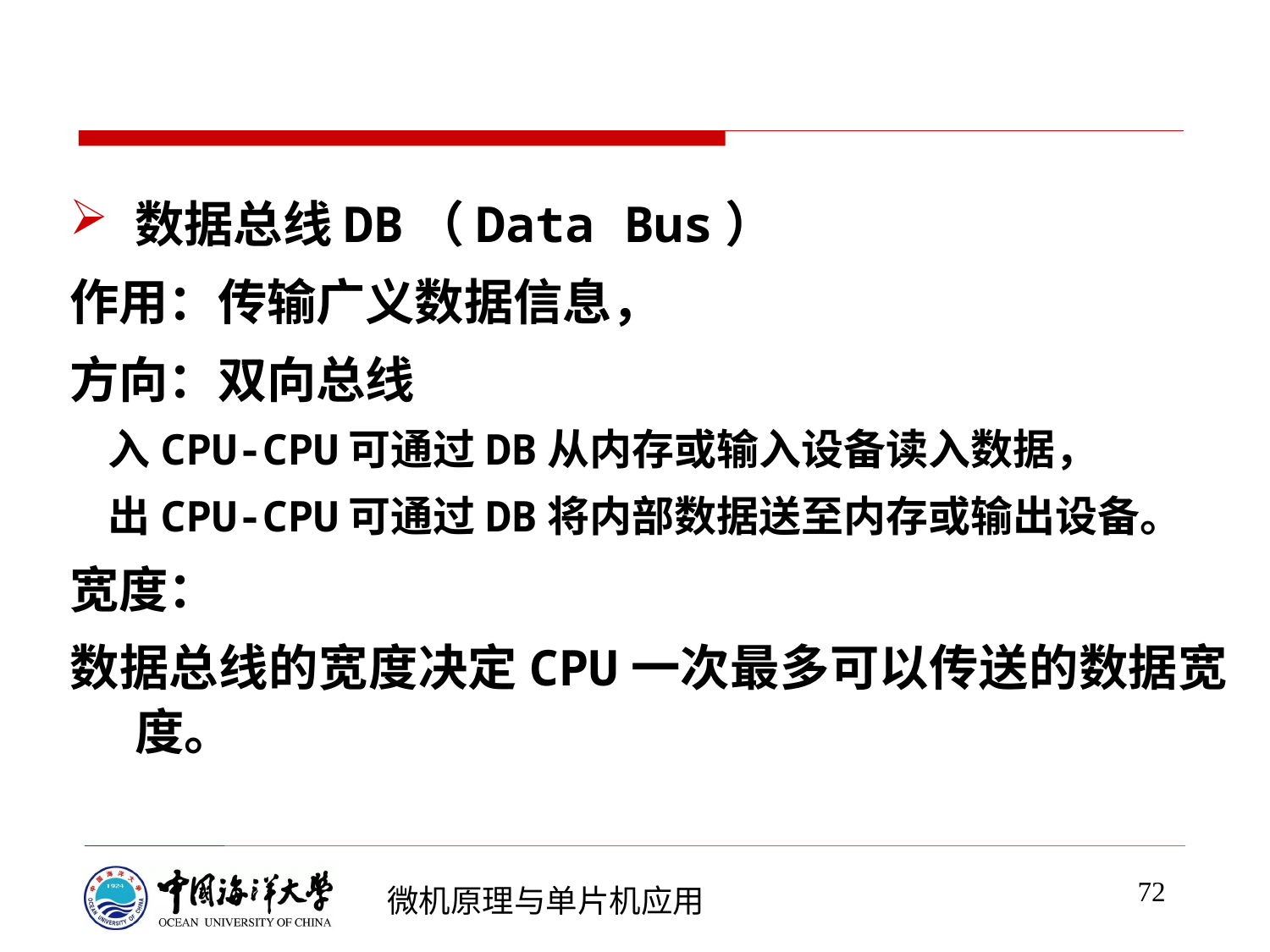

数据总线DB（Data Bus）
作用：传输广义数据信息，
方向：双向总线
   入CPU-CPU可通过DB从内存或输入设备读入数据，
   出CPU-CPU可通过DB将内部数据送至内存或输出设备。
宽度：
数据总线的宽度决定CPU一次最多可以传送的数据宽度。

72